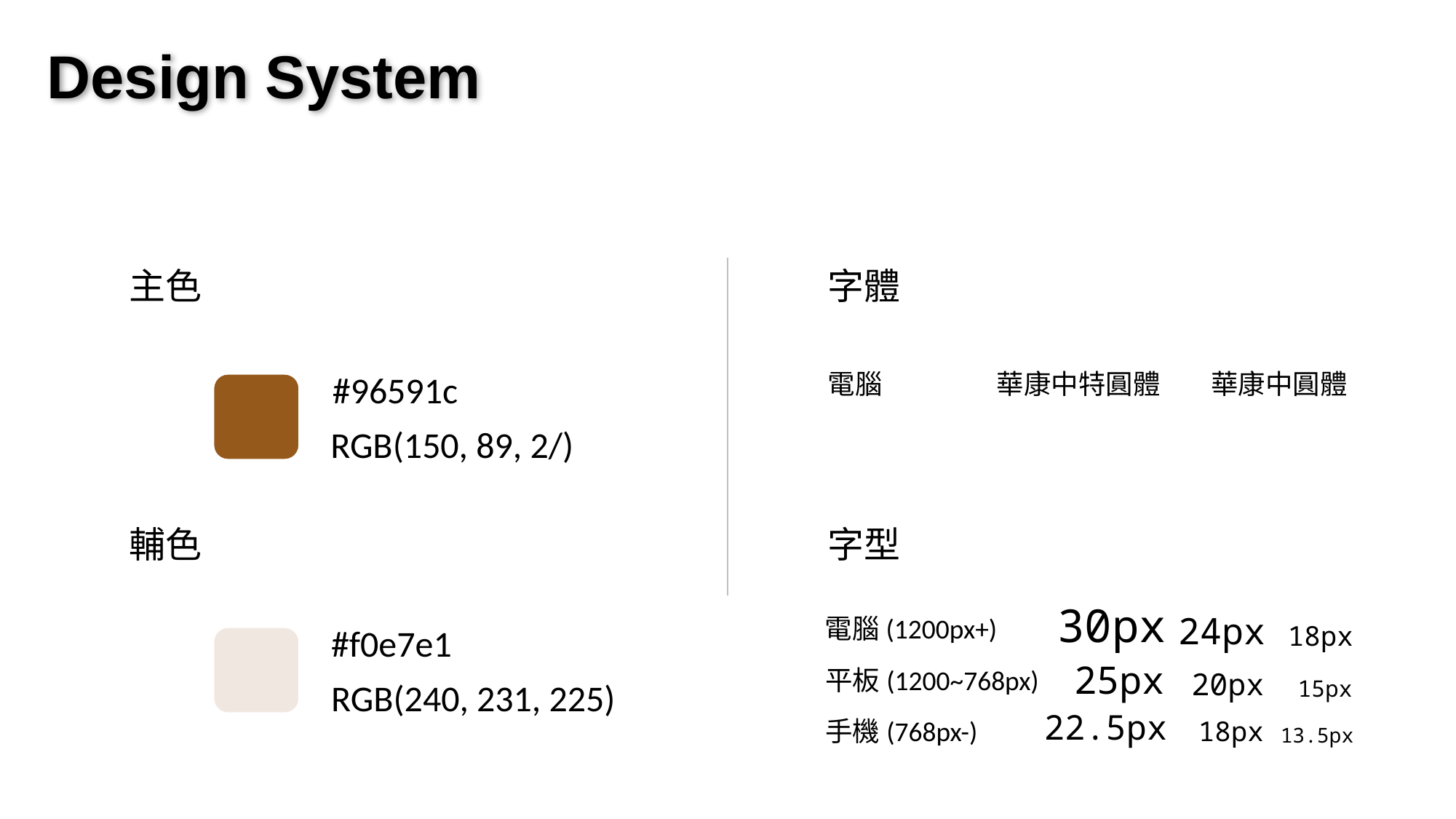

Design System
主色
字體
#96591c
電腦
華康中特圓體
華康中圓體

RGB(150, 89, 2/)
字型
輔色
30px
24px
電腦(1200px+)
18px
#f0e7e1

25px
平板(1200~768px)
20px
15px
RGB(240, 231, 225)
22.5px
手機(768px-)
18px
13.5px